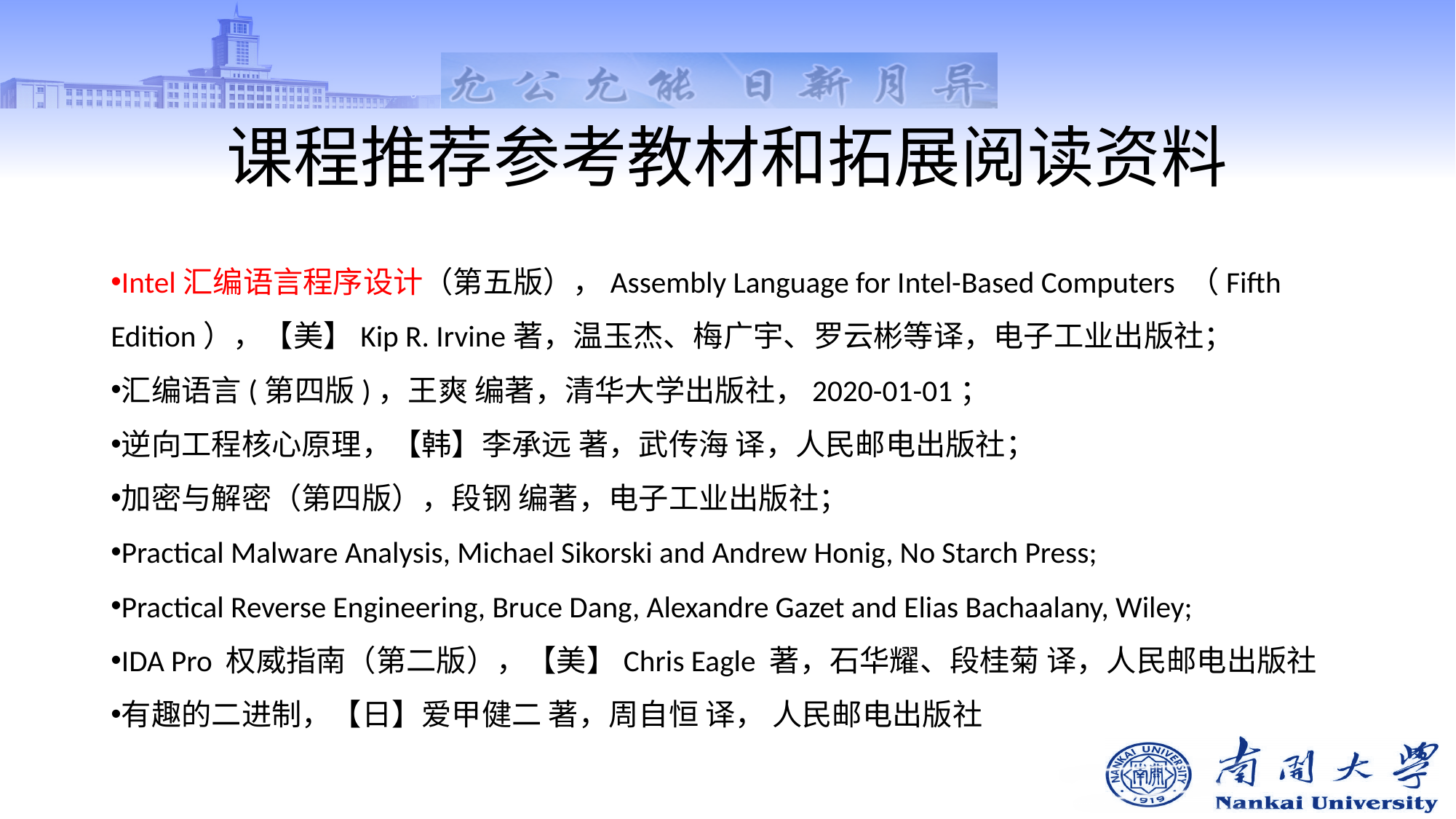

# 课程推荐参考教材和拓展阅读资料
Intel汇编语言程序设计（第五版），Assembly Language for Intel-Based Computers （Fifth Edition），【美】Kip R. Irvine著，温玉杰、梅广宇、罗云彬等译，电子工业出版社；
汇编语言(第四版)，王爽 编著，清华大学出版社，2020-01-01；
逆向工程核心原理，【韩】李承远 著，武传海 译，人民邮电出版社；
加密与解密（第四版），段钢 编著，电子工业出版社；
Practical Malware Analysis, Michael Sikorski and Andrew Honig, No Starch Press;
Practical Reverse Engineering, Bruce Dang, Alexandre Gazet and Elias Bachaalany, Wiley;
IDA Pro 权威指南（第二版），【美】Chris Eagle 著，石华耀、段桂菊 译，人民邮电出版社
有趣的二进制，【日】爱甲健二 著，周自恒 译， 人民邮电出版社